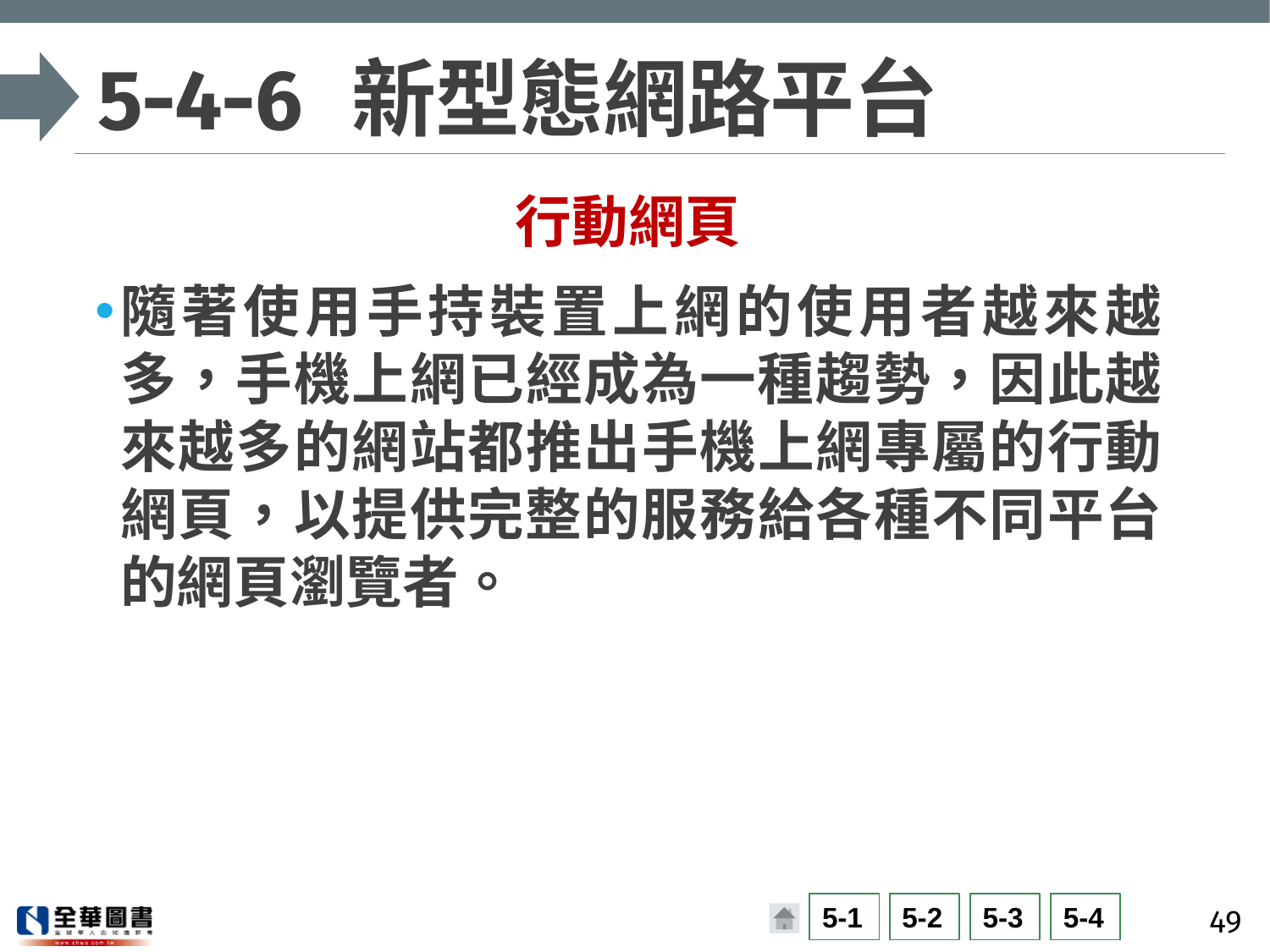

# 5-4-6	新型態網路平台
行動網頁
隨著使用手持裝置上網的使用者越來越多，手機上網已經成為一種趨勢，因此越來越多的網站都推出手機上網專屬的行動網頁，以提供完整的服務給各種不同平台的網頁瀏覽者。
49